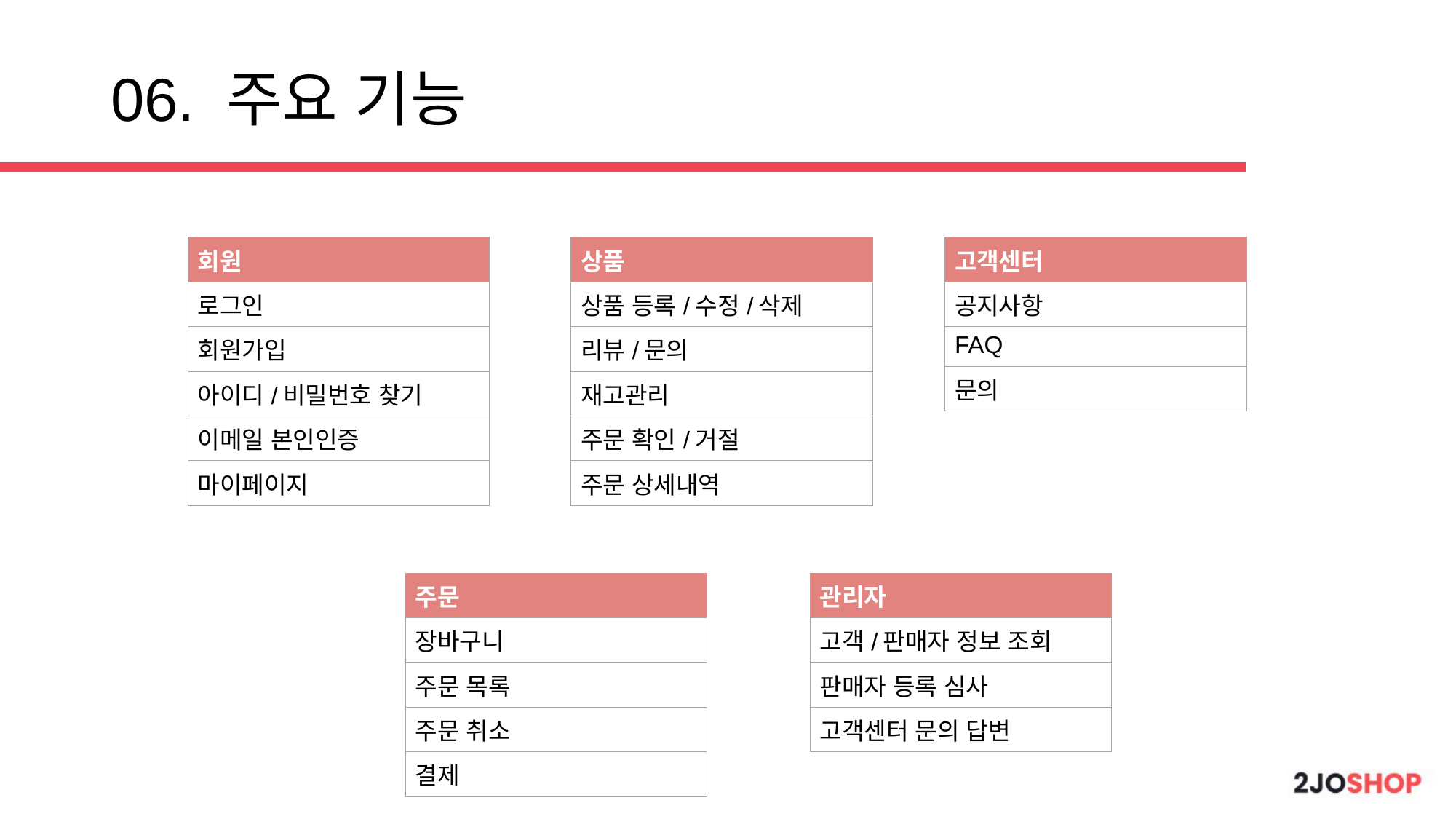

# 06. 주요 기능
| 회원 |
| --- |
| 로그인 |
| 회원가입 |
| 아이디/비밀번호 찾기 |
| 이메일 본인인증 |
| 마이페이지 |
| 상품 |
| --- |
| 상품 등록/수정/삭제 |
| 리뷰/문의 |
| 재고관리 |
| 주문 확인/거절 |
| 주문 상세내역 |
| 고객센터 |
| --- |
| 공지사항 |
| FAQ |
| 문의 |
| 주문 |
| --- |
| 장바구니 |
| 주문 목록 |
| 주문 취소 |
| 결제 |
| 관리자 |
| --- |
| 고객/판매자 정보 조회 |
| 판매자 등록 심사 |
| 고객센터 문의 답변 |